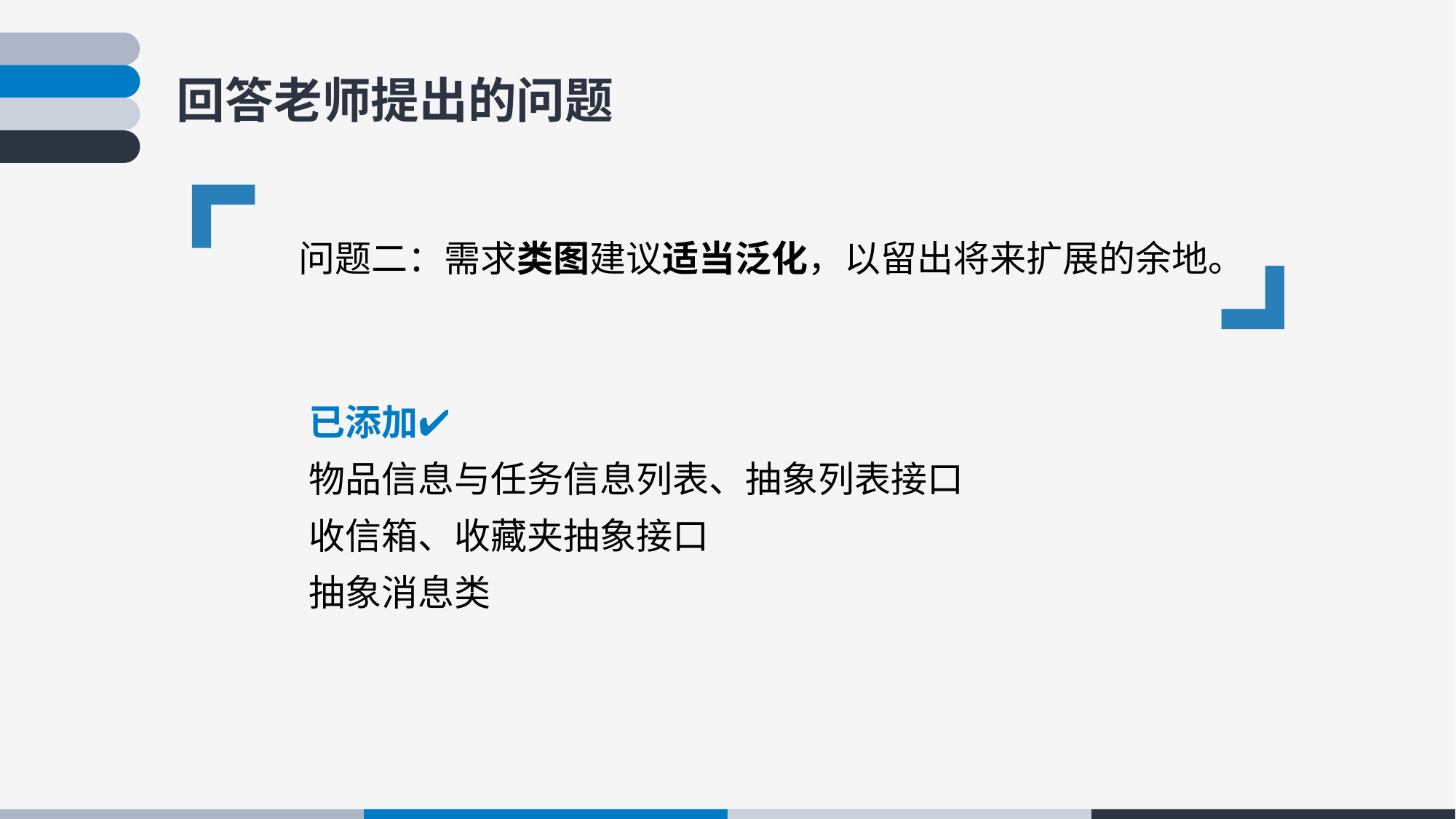

回答老师提出的问题

问题二：需求类图建议适当泛化，以留出将来扩展的余地。

已添加✔
物品信息与任务信息列表、抽象列表接口
收信箱、收藏夹抽象接口
抽象消息类